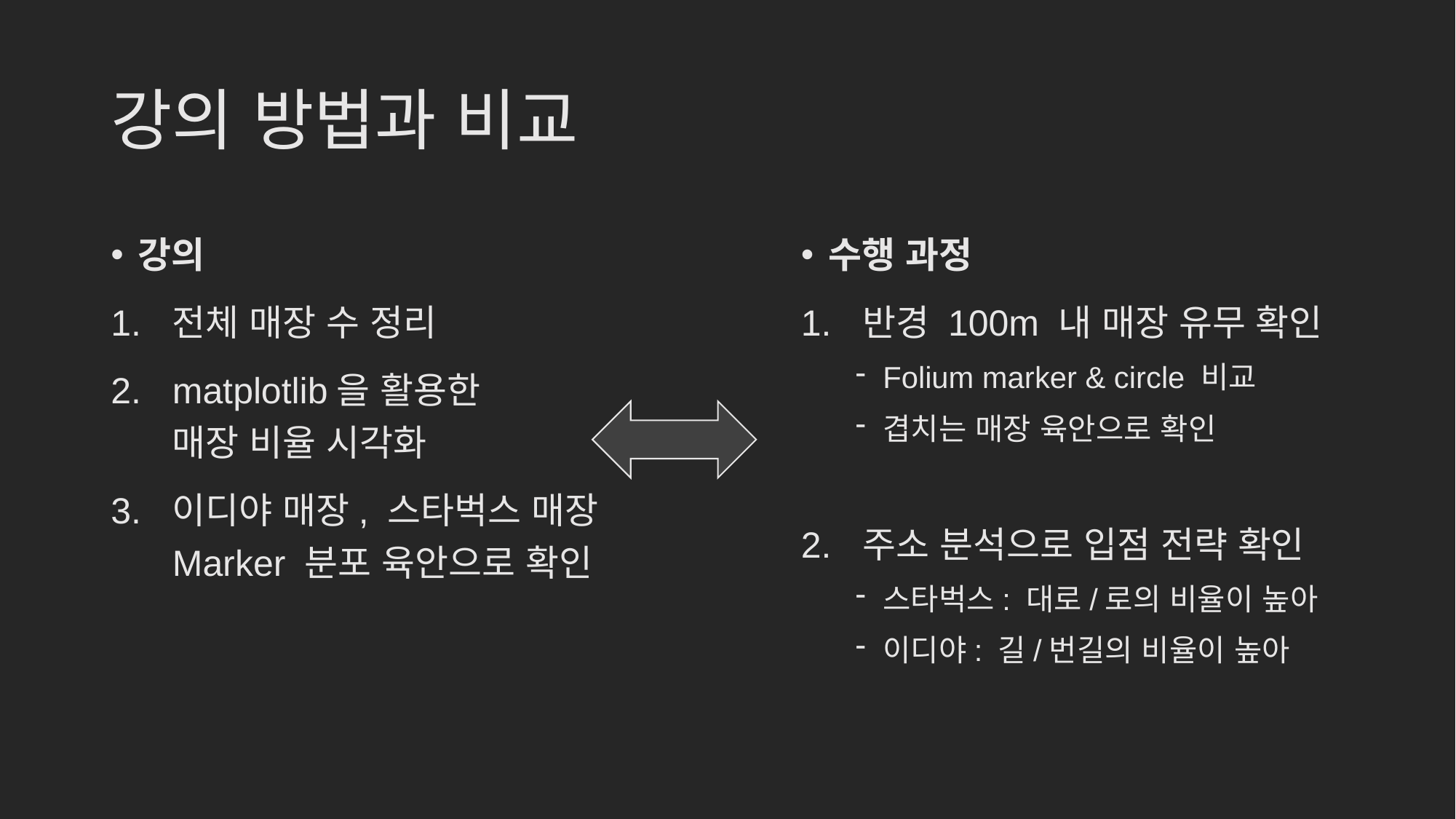

# 강의 방법과 비교
강의
전체 매장 수 정리
matplotlib을 활용한
매장 비율 시각화
이디야 매장, 스타벅스 매장 Marker 분포 육안으로 확인
수행 과정
반경 100m 내 매장 유무 확인
Folium marker & circle 비교
겹치는 매장 육안으로 확인

주소 분석으로 입점 전략 확인
스타벅스: 대로/로의 비율이 높아
이디야: 길/번길의 비율이 높아